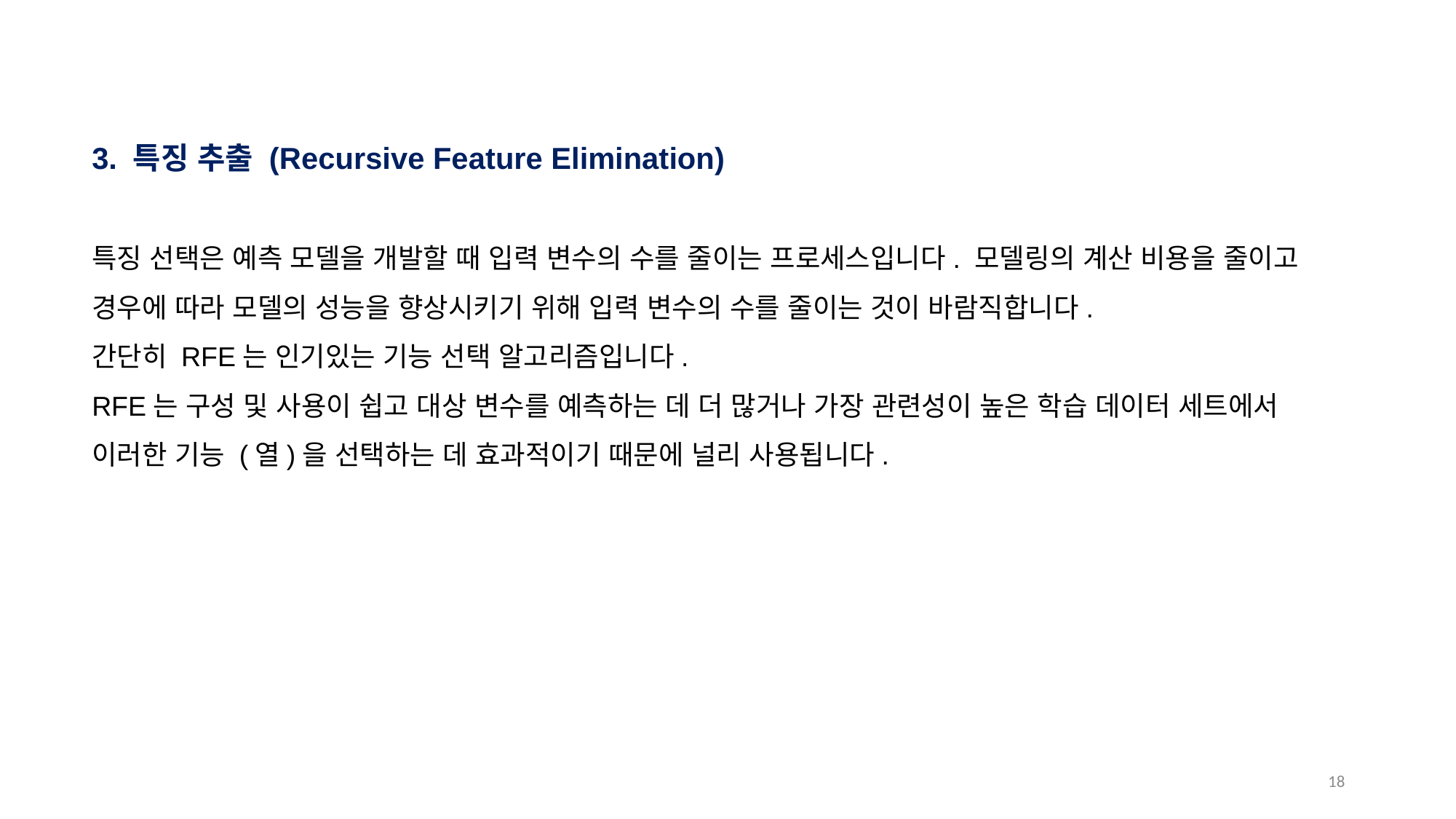

3. 특징 추출 (Recursive Feature Elimination)
특징 선택은 예측 모델을 개발할 때 입력 변수의 수를 줄이는 프로세스입니다. 모델링의 계산 비용을 줄이고 경우에 따라 모델의 성능을 향상시키기 위해 입력 변수의 수를 줄이는 것이 바람직합니다.
간단히 RFE는 인기있는 기능 선택 알고리즘입니다.
RFE는 구성 및 사용이 쉽고 대상 변수를 예측하는 데 더 많거나 가장 관련성이 높은 학습 데이터 세트에서 이러한 기능 (열)을 선택하는 데 효과적이기 때문에 널리 사용됩니다.

18